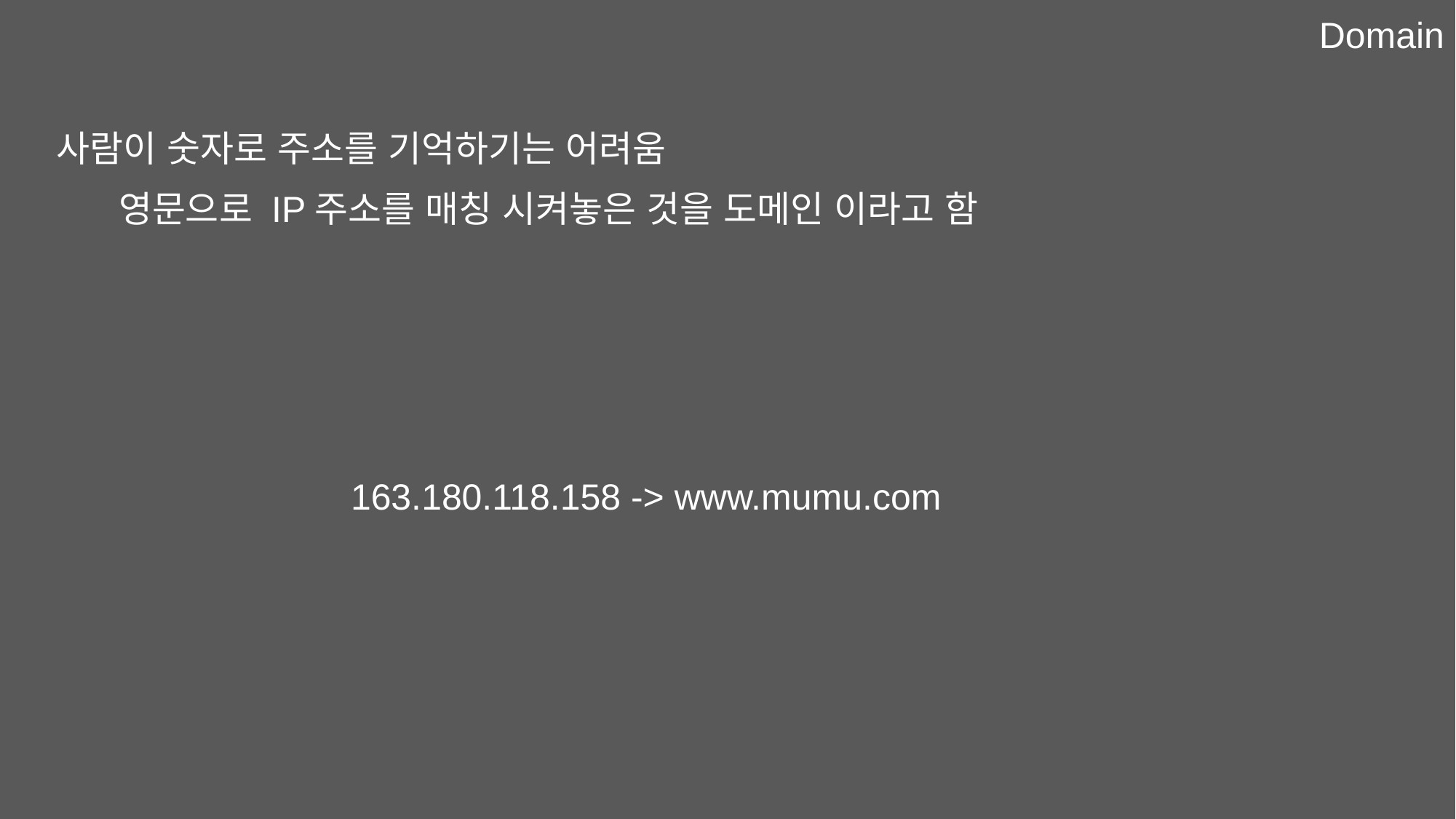

Domain
사람이 숫자로 주소를 기억하기는 어려움
영문으로 IP주소를 매칭 시켜놓은 것을 도메인 이라고 함
163.180.118.158 -> www.mumu.com